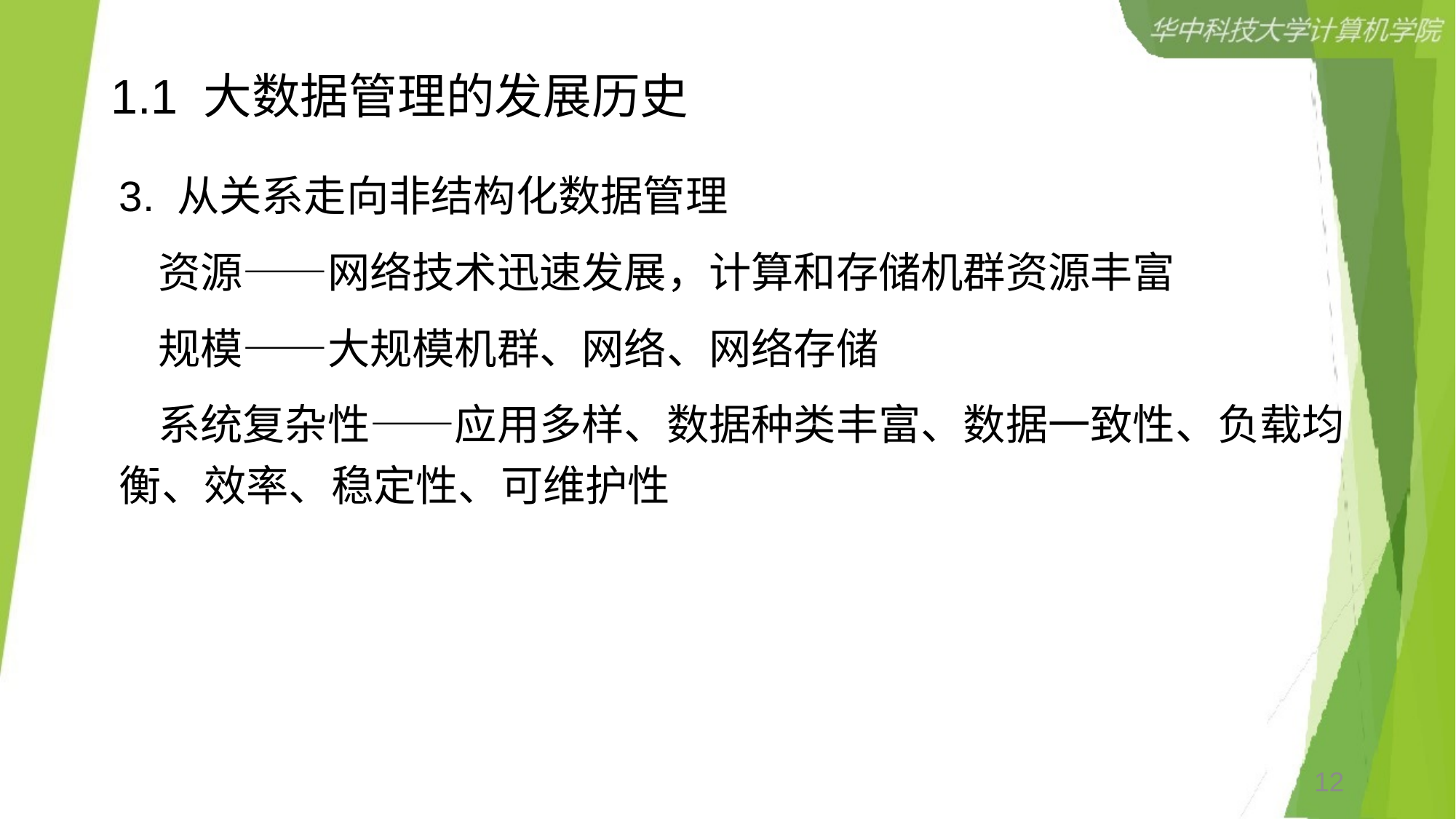

# 1.1 大数据管理的发展历史
3. 从关系走向非结构化数据管理
   资源——网络技术迅速发展，计算和存储机群资源丰富
   规模——大规模机群、网络、网络存储
   系统复杂性——应用多样、数据种类丰富、数据一致性、负载均衡、效率、稳定性、可维护性
12